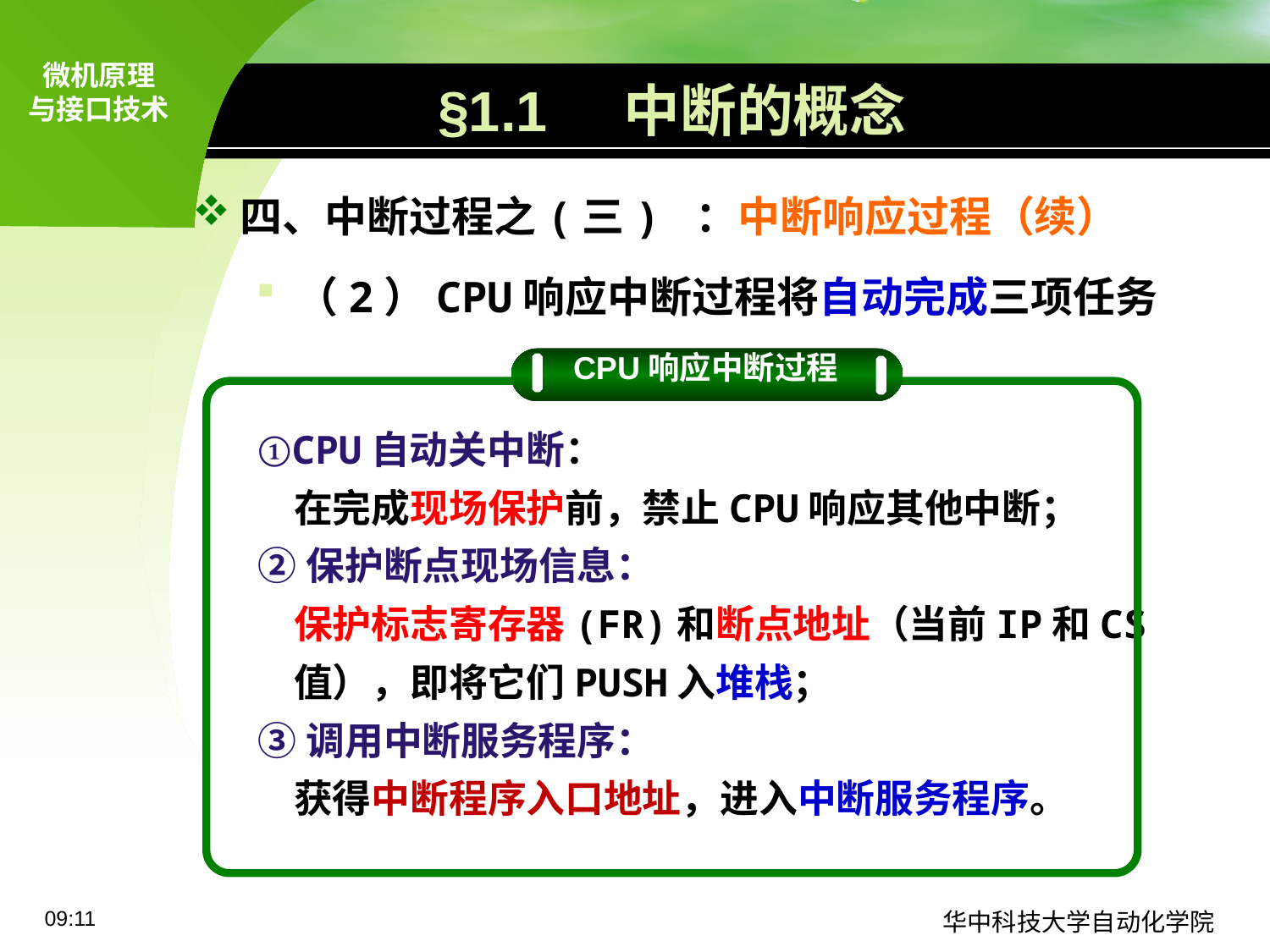

# §1.1    中断的概念
四、中断过程之(三) ：中断响应过程（续）
（2）CPU响应中断过程将自动完成三项任务
CPU响应中断过程

①CPU自动关中断：
   在完成现场保护前，禁止CPU响应其他中断；
②保护断点现场信息：
   保护标志寄存器(FR)和断点地址（当前IP和CS
   值），即将它们PUSH入堆栈；
③调用中断服务程序：
   获得中断程序入口地址，进入中断服务程序。

09:11
华中科技大学自动化学院